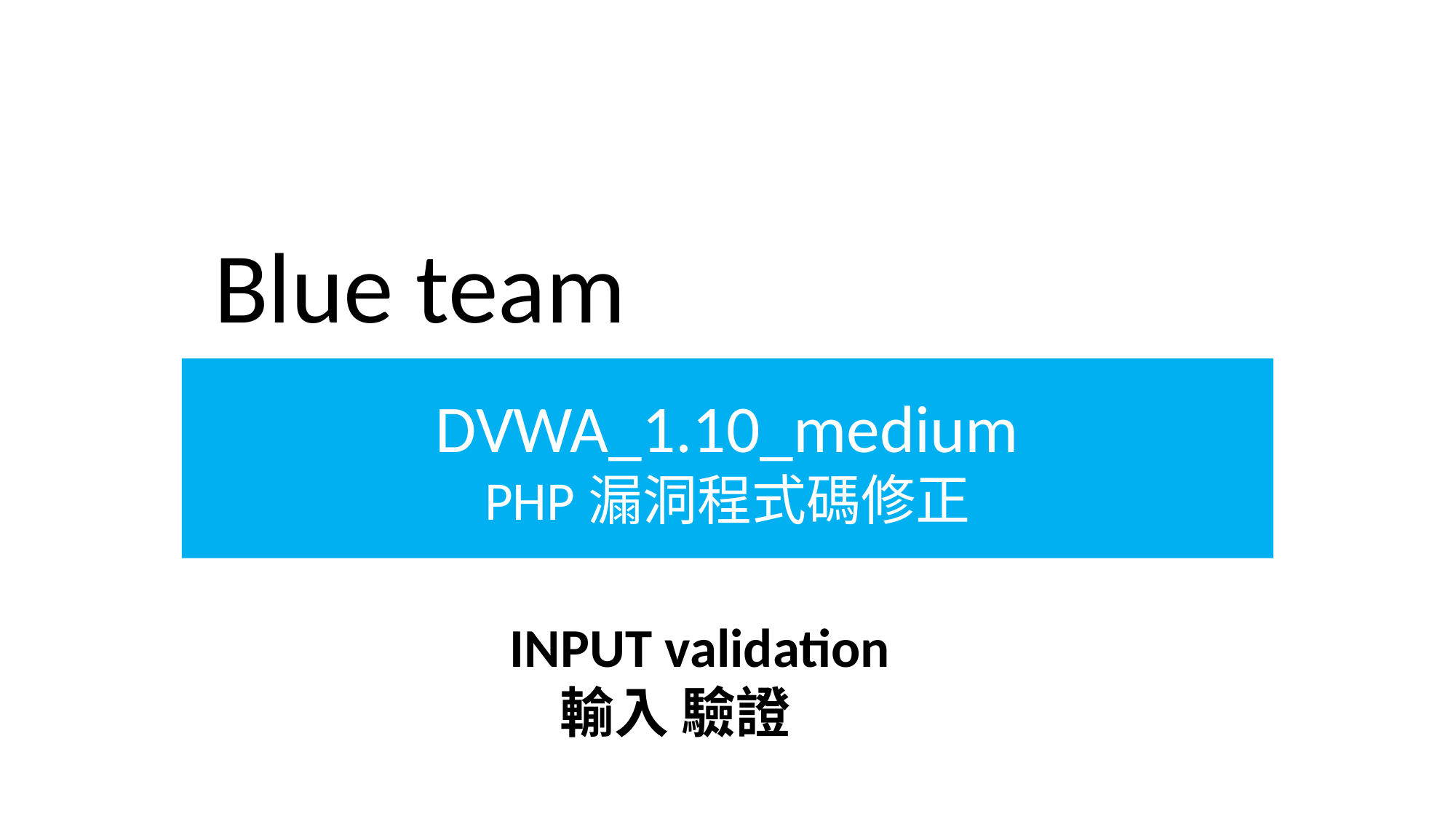

Blue team
DVWA_1.10_medium
PHP漏洞程式碼修正
INPUT validation
   輸入 驗證